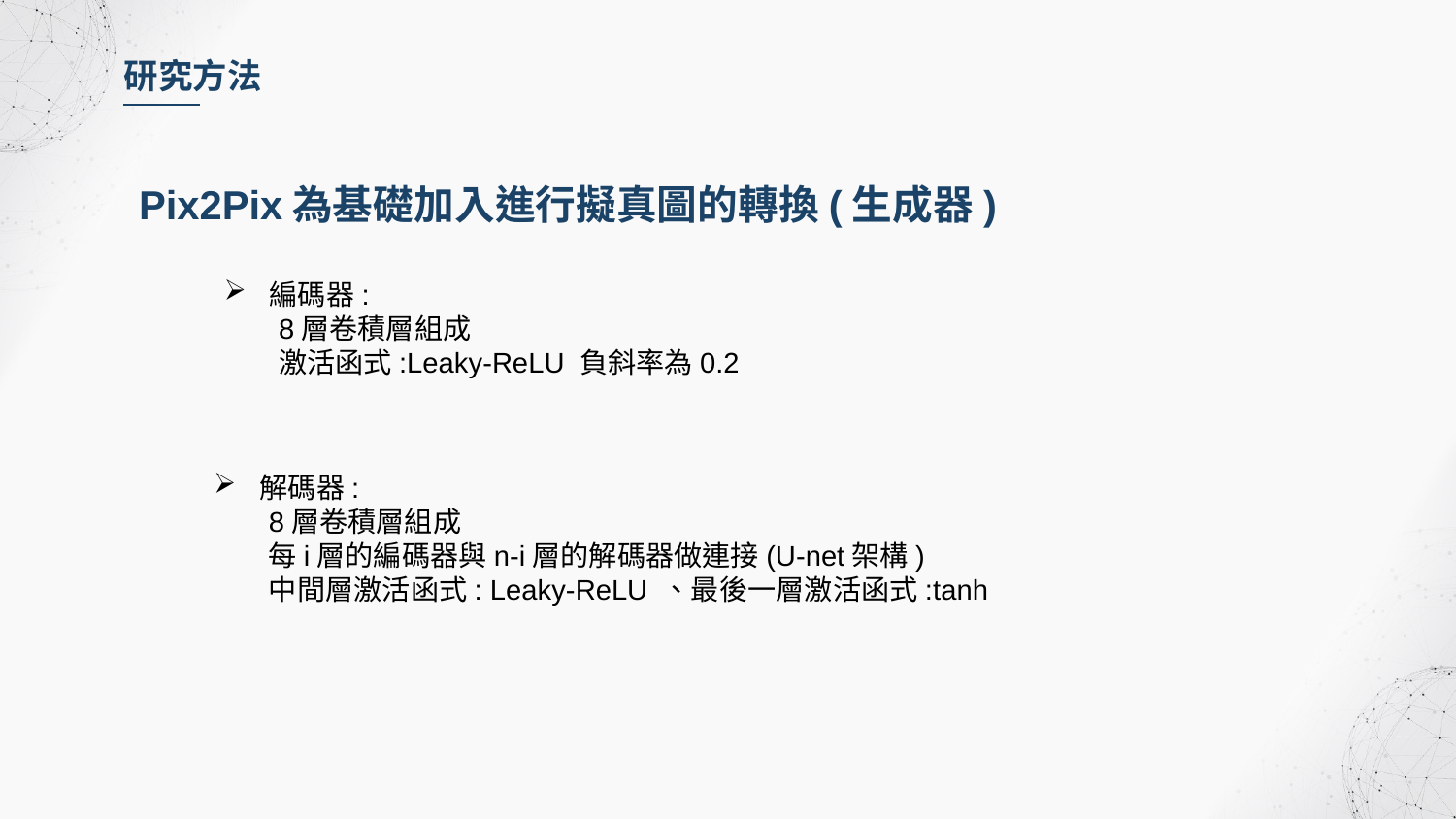

研究方法
Pix2Pix為基礎加入進行擬真圖的轉換(生成器)
編碼器:
8層卷積層組成
激活函式:Leaky-ReLU 負斜率為0.2
解碼器:
8層卷積層組成
每i層的編碼器與n-i層的解碼器做連接(U-net架構)
中間層激活函式: Leaky-ReLU 、最後一層激活函式:tanh